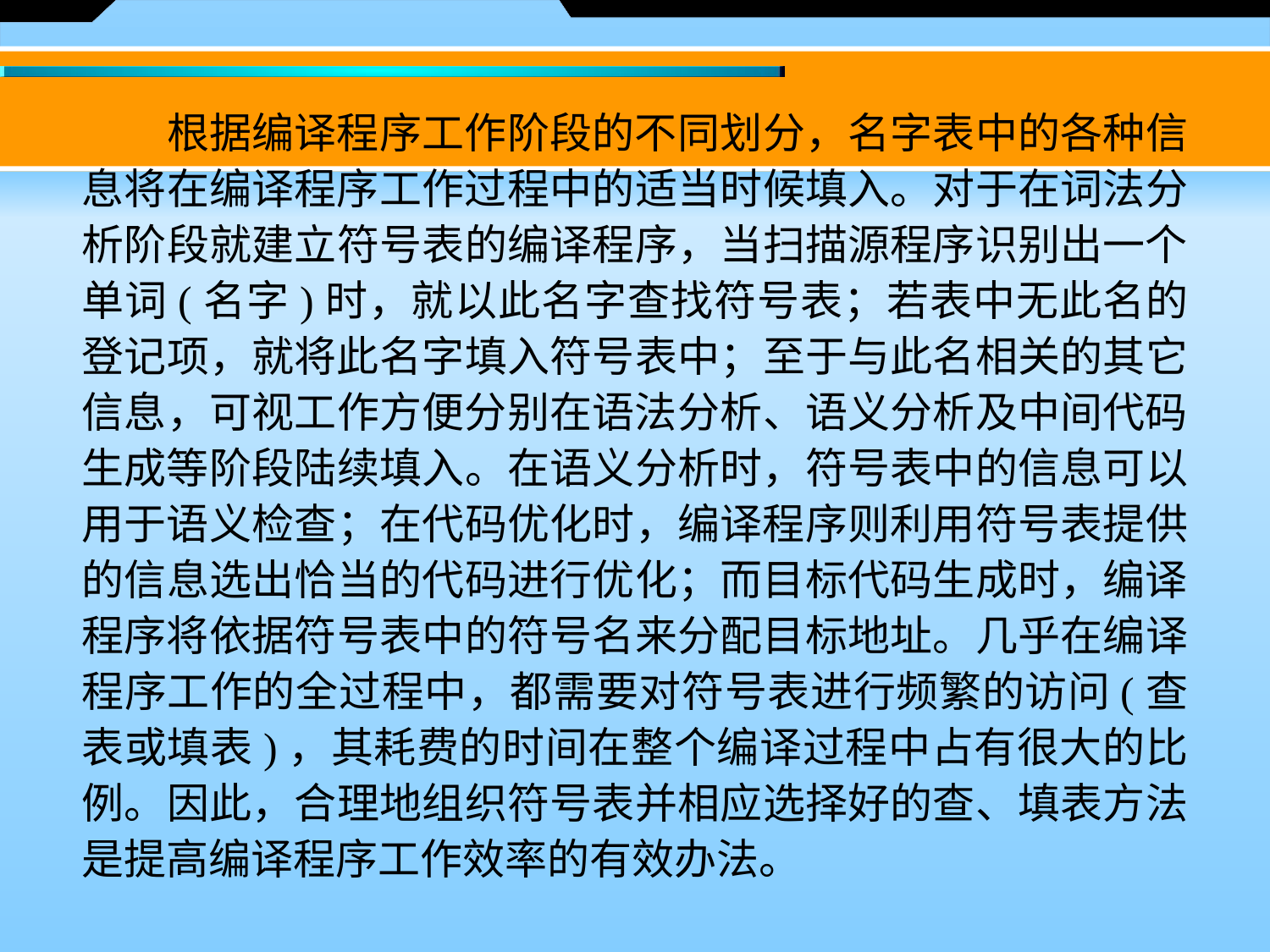

根据编译程序工作阶段的不同划分，名字表中的各种信息将在编译程序工作过程中的适当时候填入。对于在词法分析阶段就建立符号表的编译程序，当扫描源程序识别出一个单词(名字)时，就以此名字查找符号表；若表中无此名的登记项，就将此名字填入符号表中；至于与此名相关的其它信息，可视工作方便分别在语法分析、语义分析及中间代码生成等阶段陆续填入。在语义分析时，符号表中的信息可以用于语义检查；在代码优化时，编译程序则利用符号表提供的信息选出恰当的代码进行优化；而目标代码生成时，编译程序将依据符号表中的符号名来分配目标地址。几乎在编译程序工作的全过程中，都需要对符号表进行频繁的访问(查表或填表)，其耗费的时间在整个编译过程中占有很大的比例。因此，合理地组织符号表并相应选择好的查、填表方法是提高编译程序工作效率的有效办法。